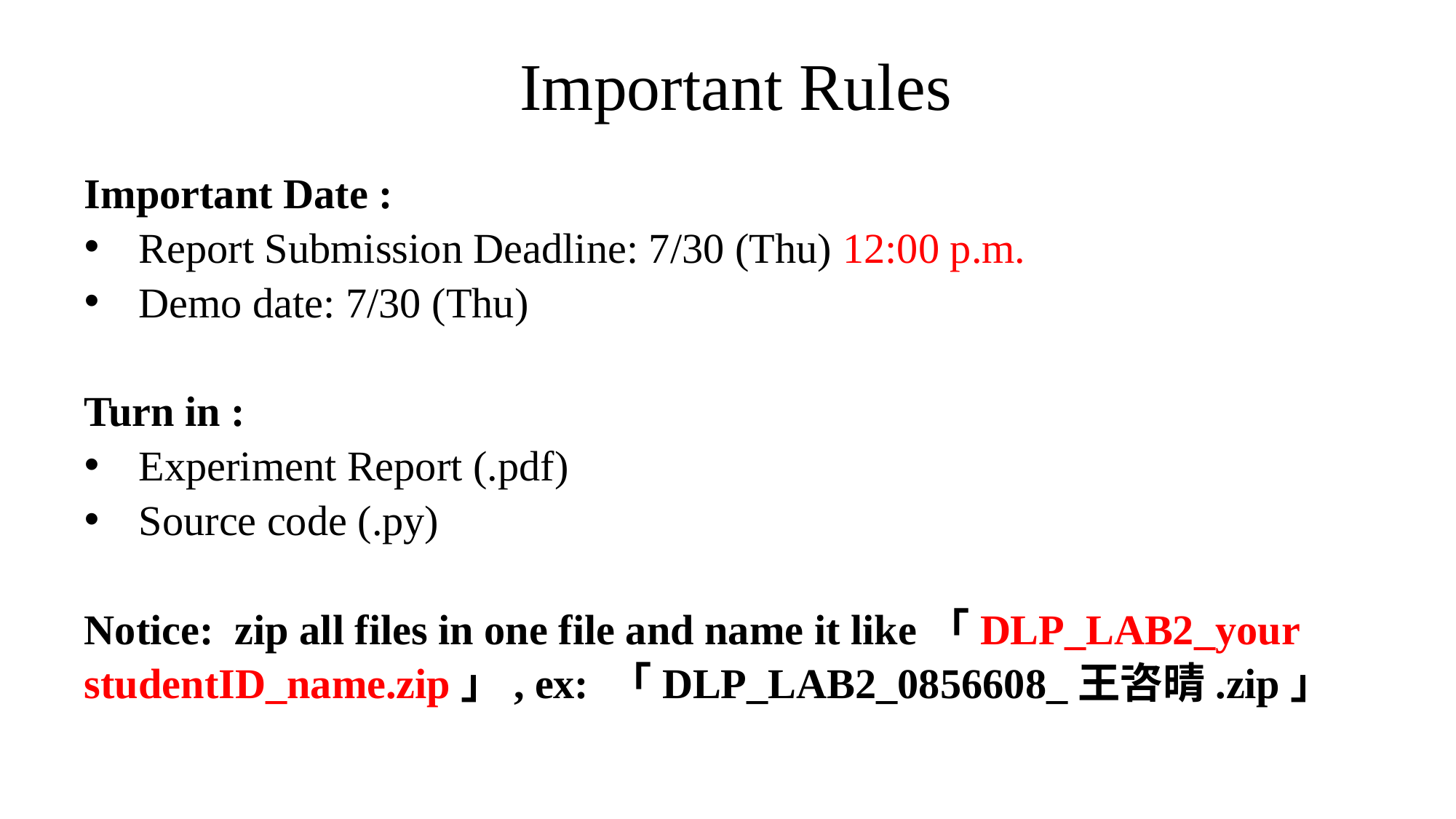

Important Rules
Important Date :
Report Submission Deadline: 7/30 (Thu) 12:00 p.m.
Demo date: 7/30 (Thu)

Turn in :
Experiment Report (.pdf)
Source code (.py)

Notice:  zip all files in one file and name it like「DLP_LAB2_your studentID_name.zip」, ex: 「DLP_LAB2_0856608_王咨晴.zip」